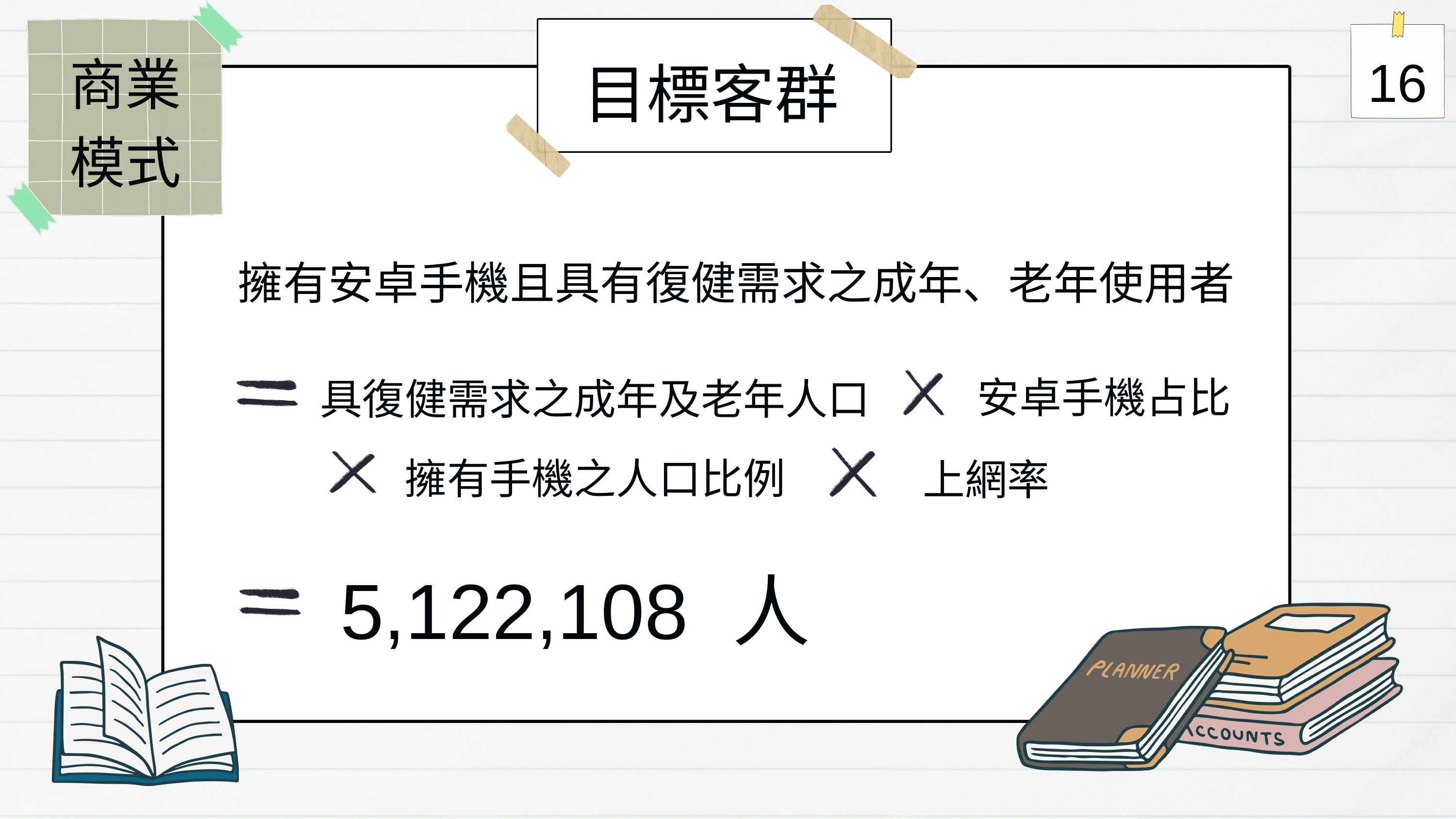

16
商業模式
目標客群

擁有安卓手機且具有復健需求之成年、老年使用者
安卓手機占比
具復健需求之成年及老年人口

擁有手機之人口比例
上網率

5,122,108
人